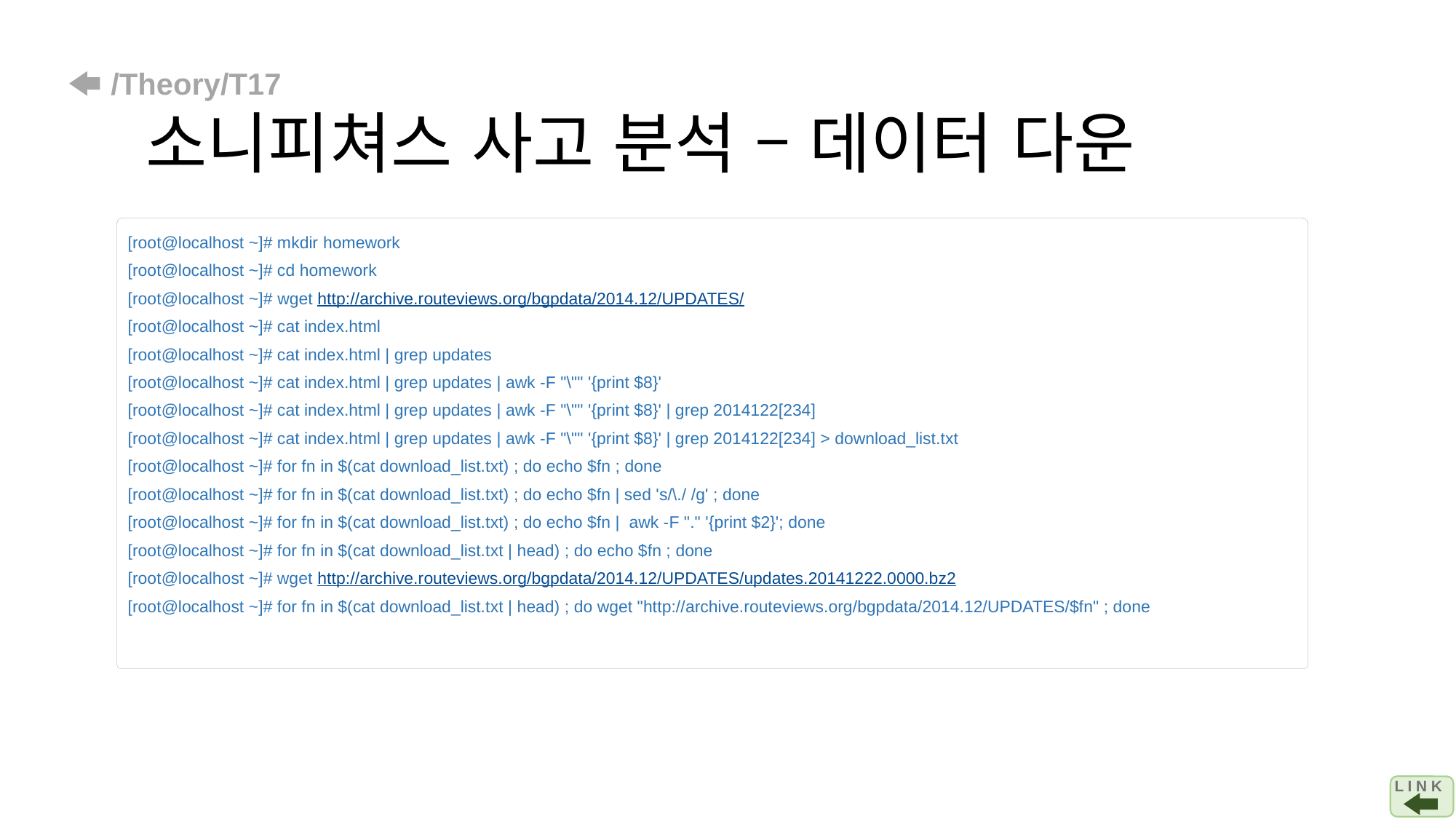

# /Theory/T17 소니피쳐스 사고 분석 – 데이터 다운

[root@localhost ~]# mkdir homework
[root@localhost ~]# cd homework
[root@localhost ~]# wget http://archive.routeviews.org/bgpdata/2014.12/UPDATES/
[root@localhost ~]# cat index.html
[root@localhost ~]# cat index.html | grep updates
[root@localhost ~]# cat index.html | grep updates | awk -F "\"" '{print $8}'
[root@localhost ~]# cat index.html | grep updates | awk -F "\"" '{print $8}' | grep 2014122[234]
[root@localhost ~]# cat index.html | grep updates | awk -F "\"" '{print $8}' | grep 2014122[234] > download_list.txt
[root@localhost ~]# for fn in $(cat download_list.txt) ; do echo $fn ; done
[root@localhost ~]# for fn in $(cat download_list.txt) ; do echo $fn | sed 's/\./ /g' ; done
[root@localhost ~]# for fn in $(cat download_list.txt) ; do echo $fn |  awk -F "." '{print $2}'; done
[root@localhost ~]# for fn in $(cat download_list.txt | head) ; do echo $fn ; done
[root@localhost ~]# wget http://archive.routeviews.org/bgpdata/2014.12/UPDATES/updates.20141222.0000.bz2
[root@localhost ~]# for fn in $(cat download_list.txt | head) ; do wget "http://archive.routeviews.org/bgpdata/2014.12/UPDATES/$fn" ; done
L I N K